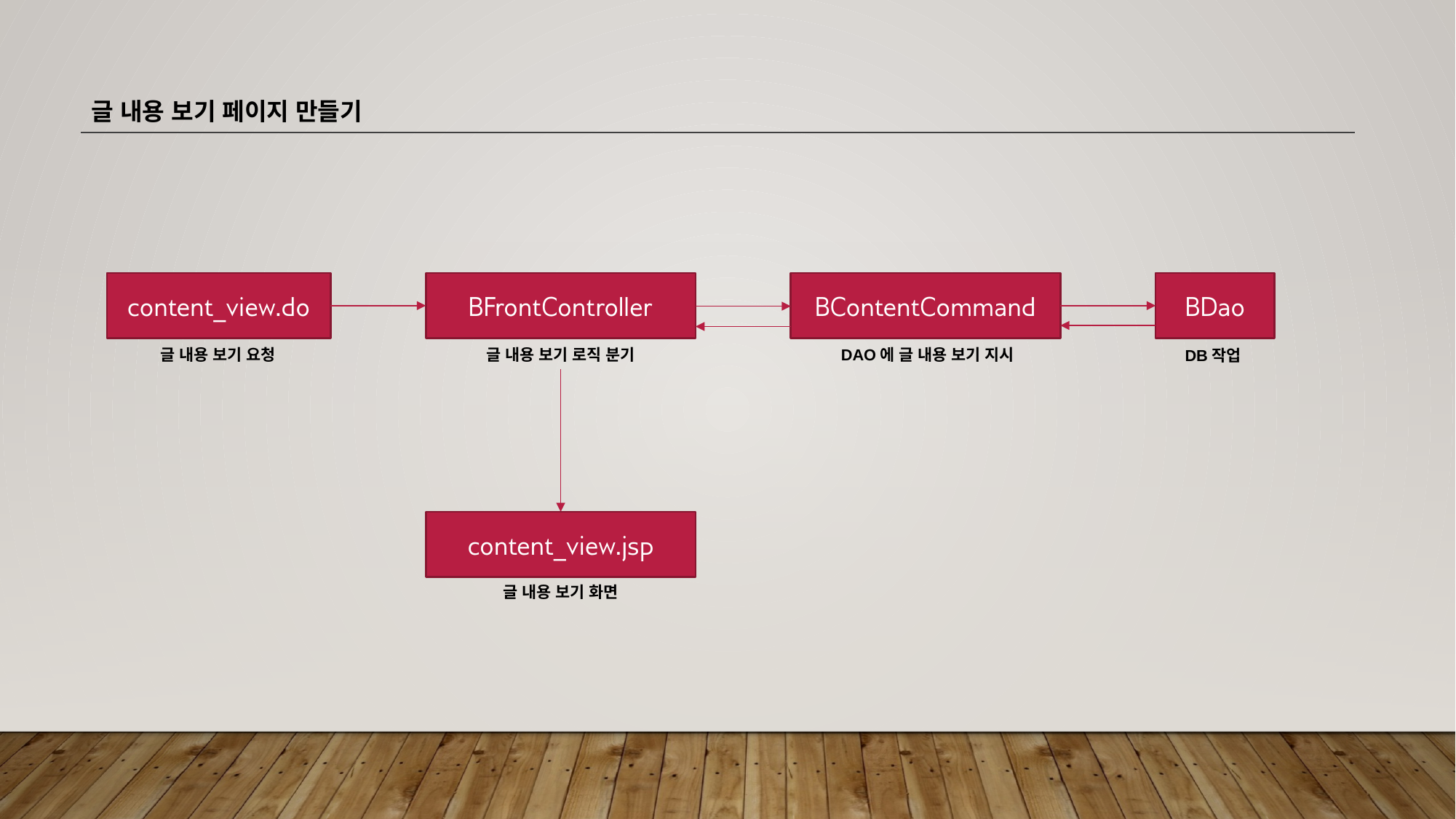

글 내용 보기 페이지 만들기
content_view.do
BFrontController
BContentCommand
BDao
글 내용 보기 요청
글 내용 보기 로직 분기
DAO에 글 내용 보기 지시
DB작업
content_view.jsp
글 내용 보기 화면